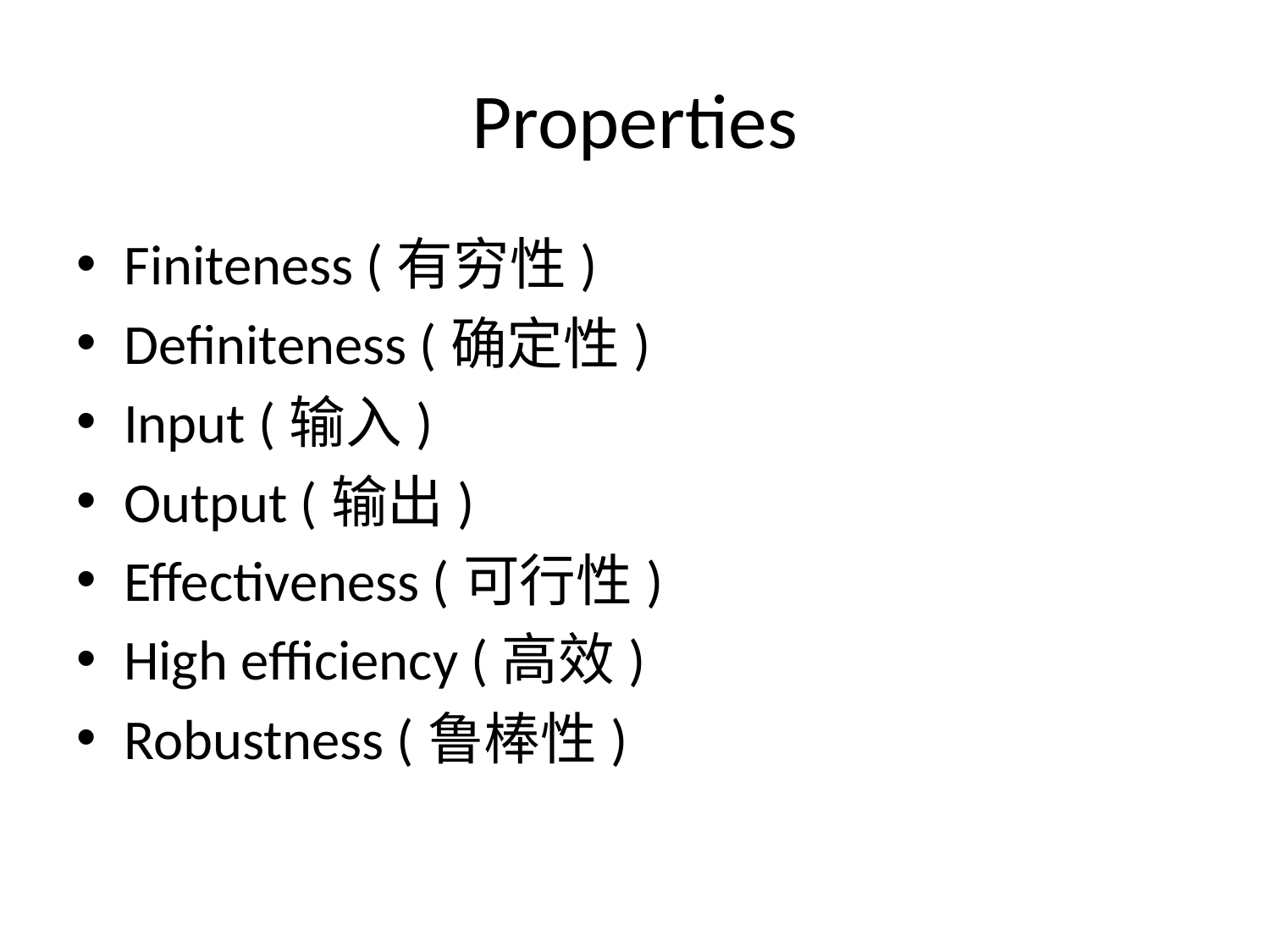

# Properties
Finiteness (有穷性)
Definiteness (确定性)
Input (输入)
Output (输出)
Effectiveness (可行性)
High efficiency (高效)
Robustness (鲁棒性)